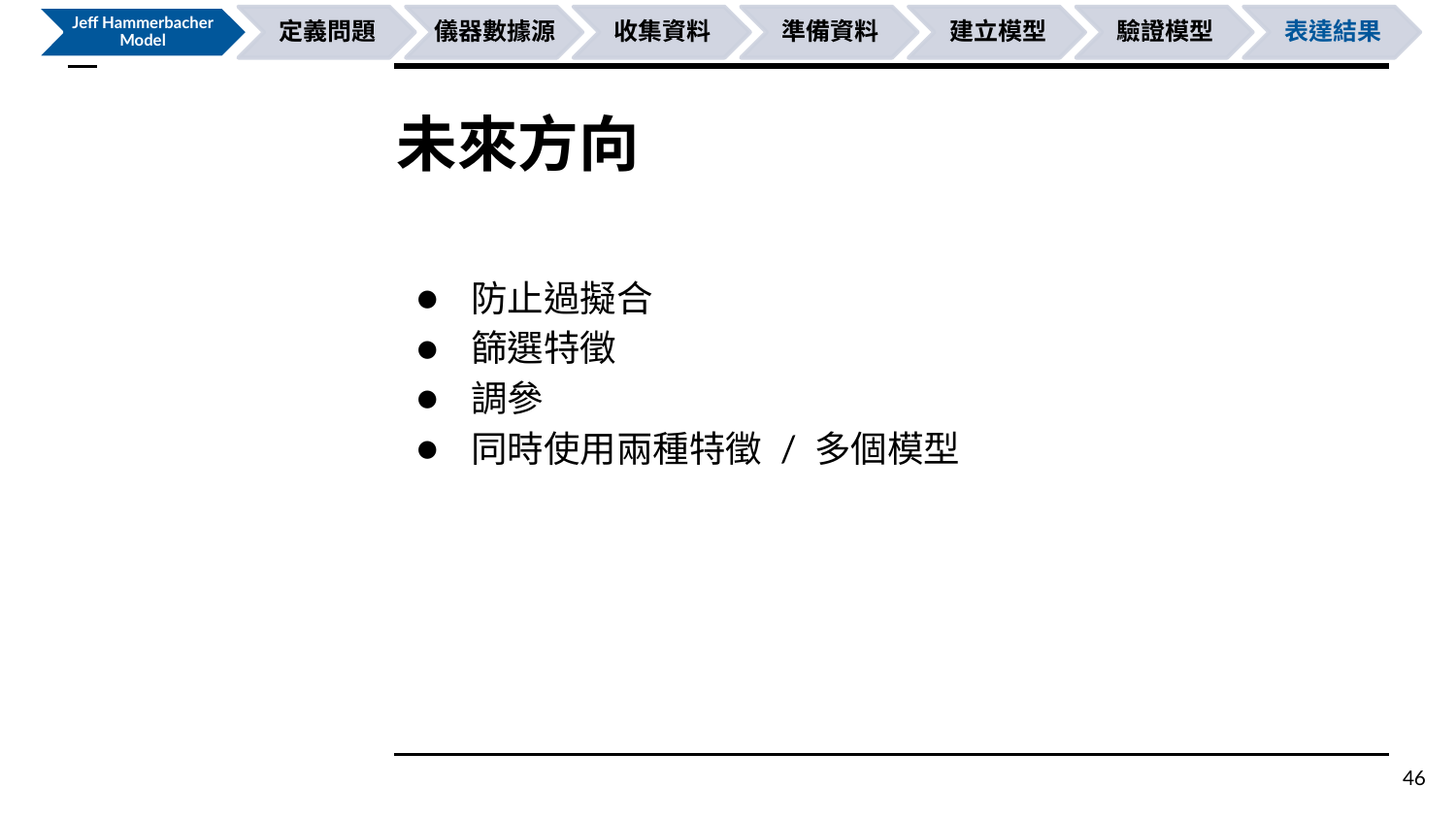

Jeff Hammerbacher Model
定義問題
儀器數據源
收集資料
準備資料
建立模型
驗證模型
表達結果
# 未來方向
防止過擬合
篩選特徵
調參
同時使用兩種特徵 / 多個模型

46